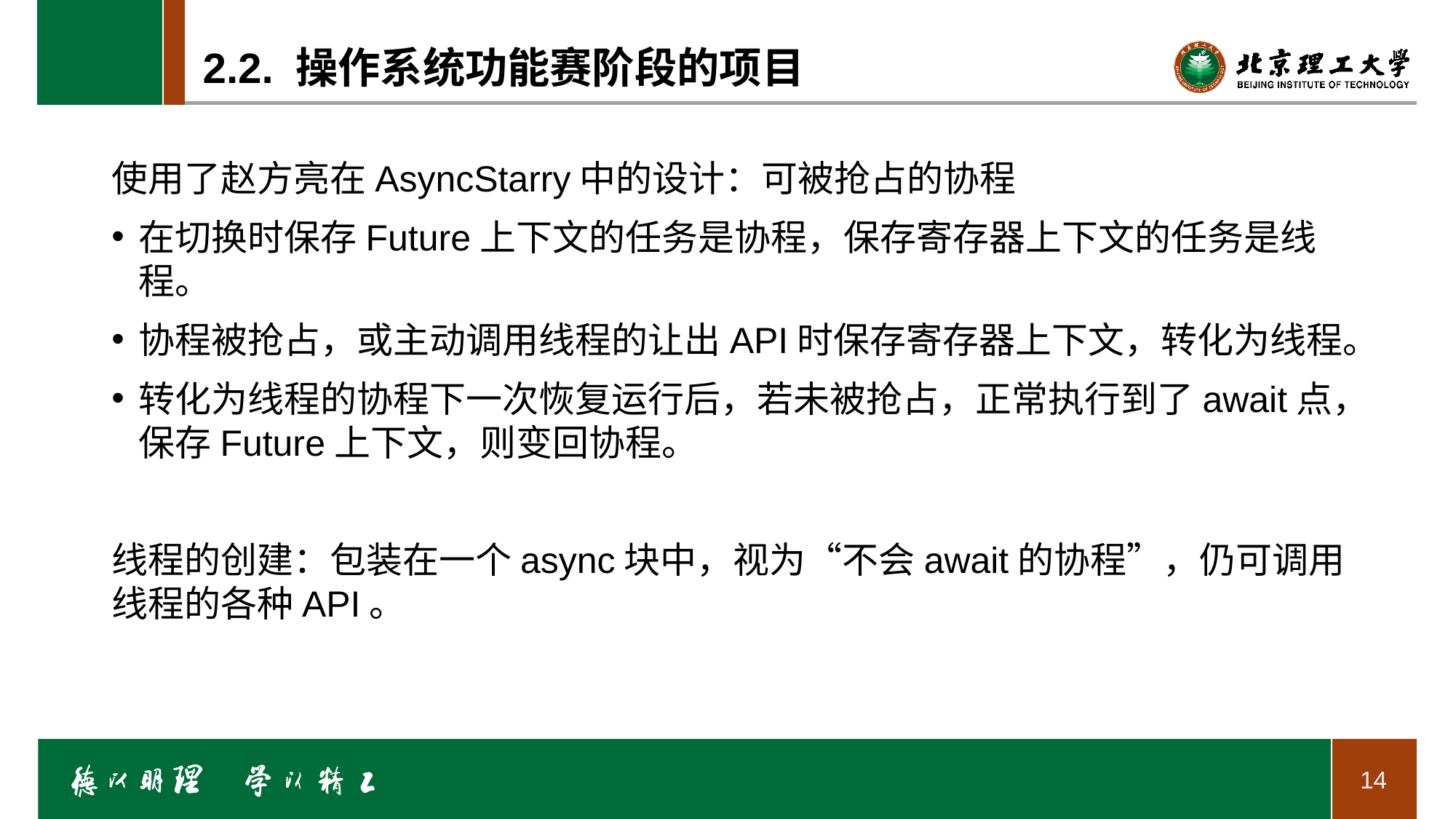

# 2.2. 操作系统功能赛阶段的项目
使用了赵方亮在AsyncStarry中的设计：可被抢占的协程
在切换时保存Future上下文的任务是协程，保存寄存器上下文的任务是线程。
协程被抢占，或主动调用线程的让出API时保存寄存器上下文，转化为线程。
转化为线程的协程下一次恢复运行后，若未被抢占，正常执行到了await点，保存Future上下文，则变回协程。

线程的创建：包装在一个async块中，视为“不会await的协程”，仍可调用线程的各种API。